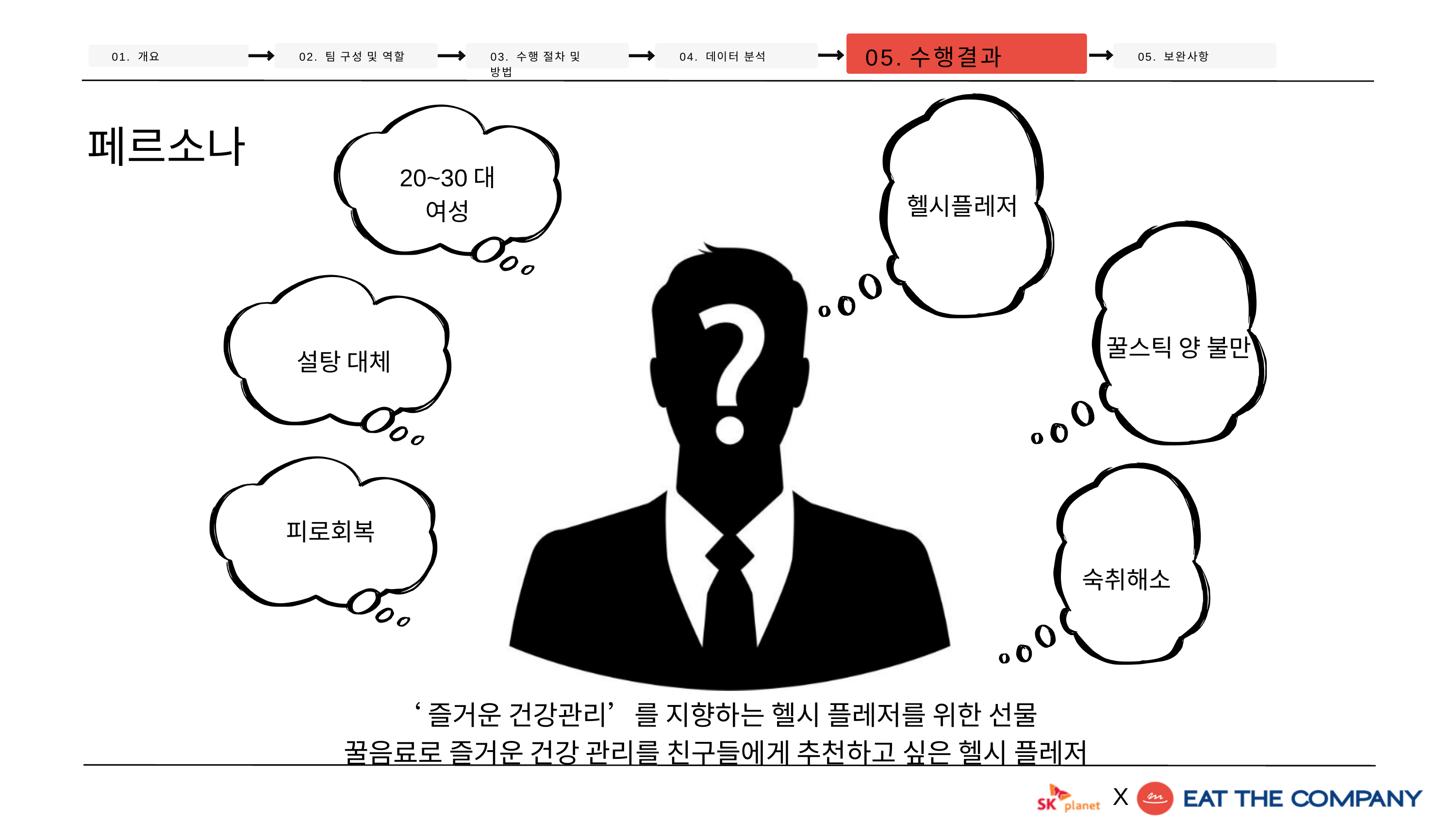

05.수행결과

01. 개요

02. 팀 구성 및 역할

03. 수행 절차 및 방법

04. 데이터 분석

05. 보완사항

페르소나
20~30대 여성
헬시플레저

꿀스틱 양 불만
설탕 대체

피로회복
숙취해소
‘즐거운 건강관리’를 지향하는 헬시 플레저를 위한 선물
꿀음료로 즐거운 건강 관리를 친구들에게 추천하고 싶은 헬시 플레저

X